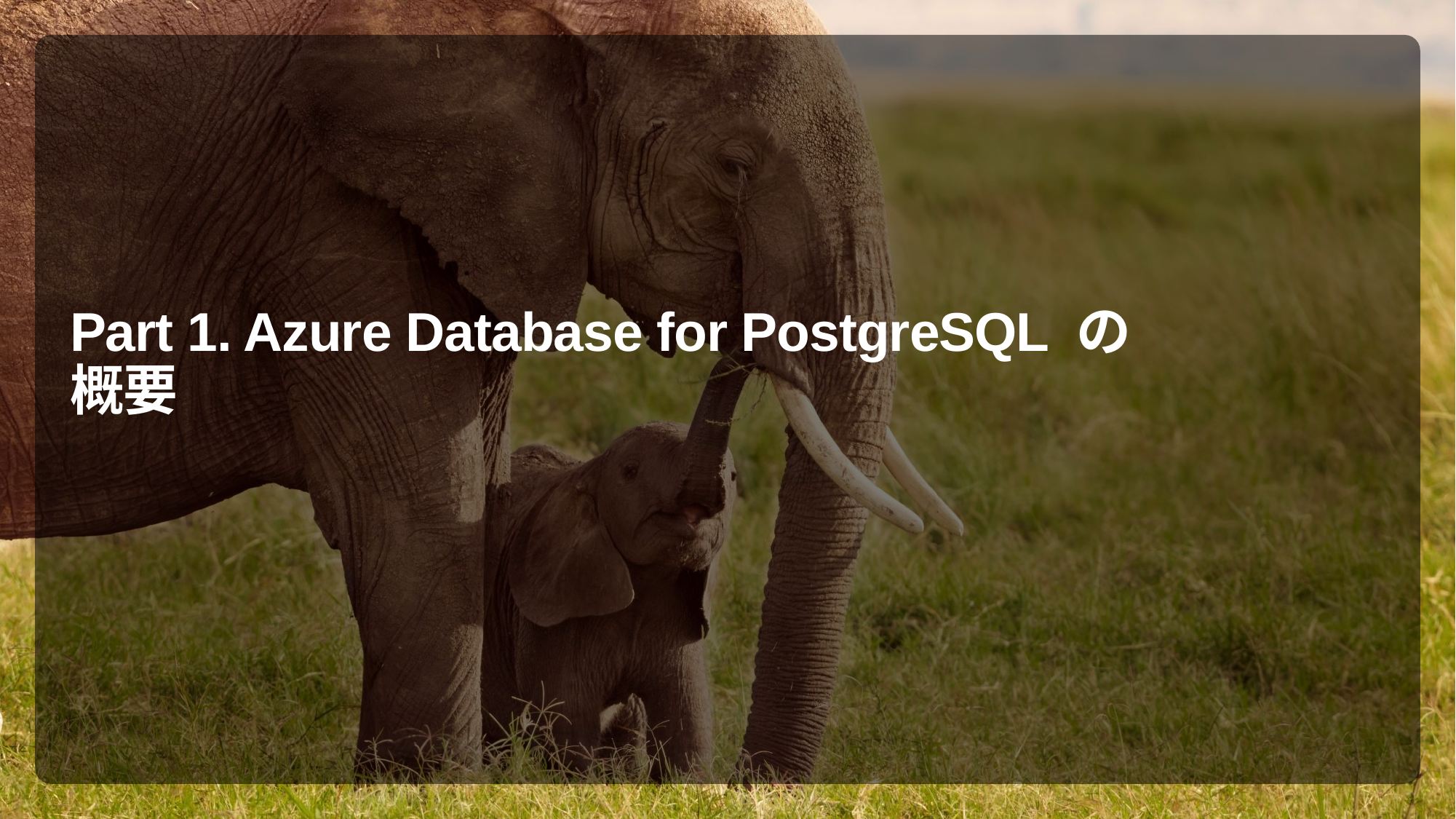

# Part 1. Azure Database for PostgreSQL の概要